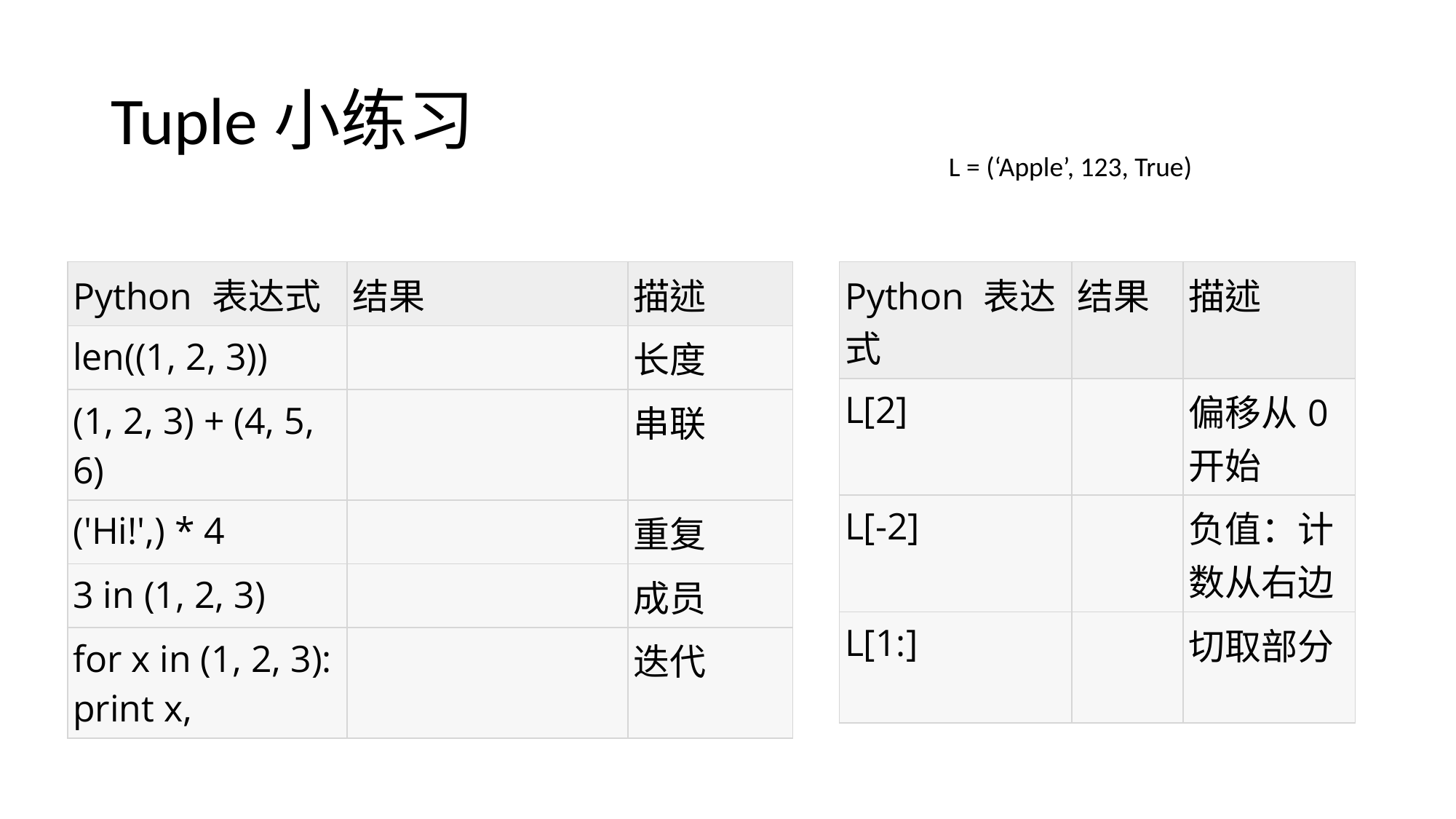

# Tuple小练习
L = (‘Apple’, 123, True)
| Python 表达式 | 结果 | 描述 |
| --- | --- | --- |
| len((1, 2, 3)) |  | 长度 |
| (1, 2, 3) + (4, 5, 6) |  | 串联 |
| ('Hi!',) \* 4 |  | 重复 |
| 3 in (1, 2, 3) |  | 成员 |
| for x in (1, 2, 3): print x, |  | 迭代 |
| Python 表达式 | 结果 | 描述 |
| --- | --- | --- |
| L[2] |  | 偏移从0开始 |
| L[-2] |  | 负值：计数从右边 |
| L[1:] |  | 切取部分 |